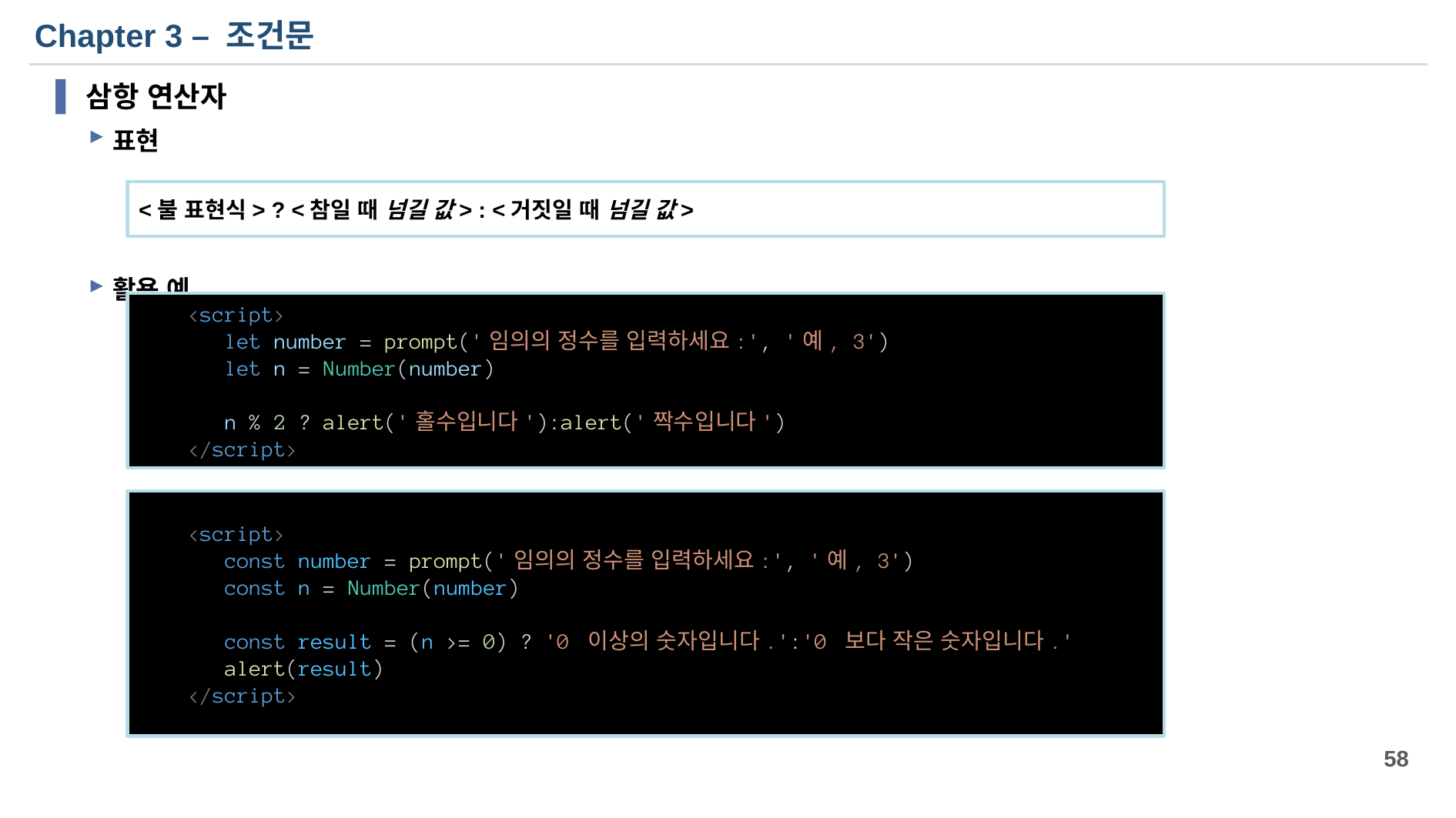

# Chapter 3 – 조건문
삼항 연산자
표현

활용 예

<불 표현식> ? <참일 때 넘길 값> : <거짓일 때 넘길 값>
    <script>
       let number = prompt('임의의 정수를 입력하세요:', '예, 3')
       let n = Number(number)
       n % 2 ? alert('홀수입니다'):alert('짝수입니다')
    </script>
    <script>
       const number = prompt('임의의 정수를 입력하세요:', '예, 3')
       const n = Number(number)
       const result = (n >= 0) ? '0 이상의 숫자입니다.':'0 보다 작은 숫자입니다.'
       alert(result)
    </script>
58